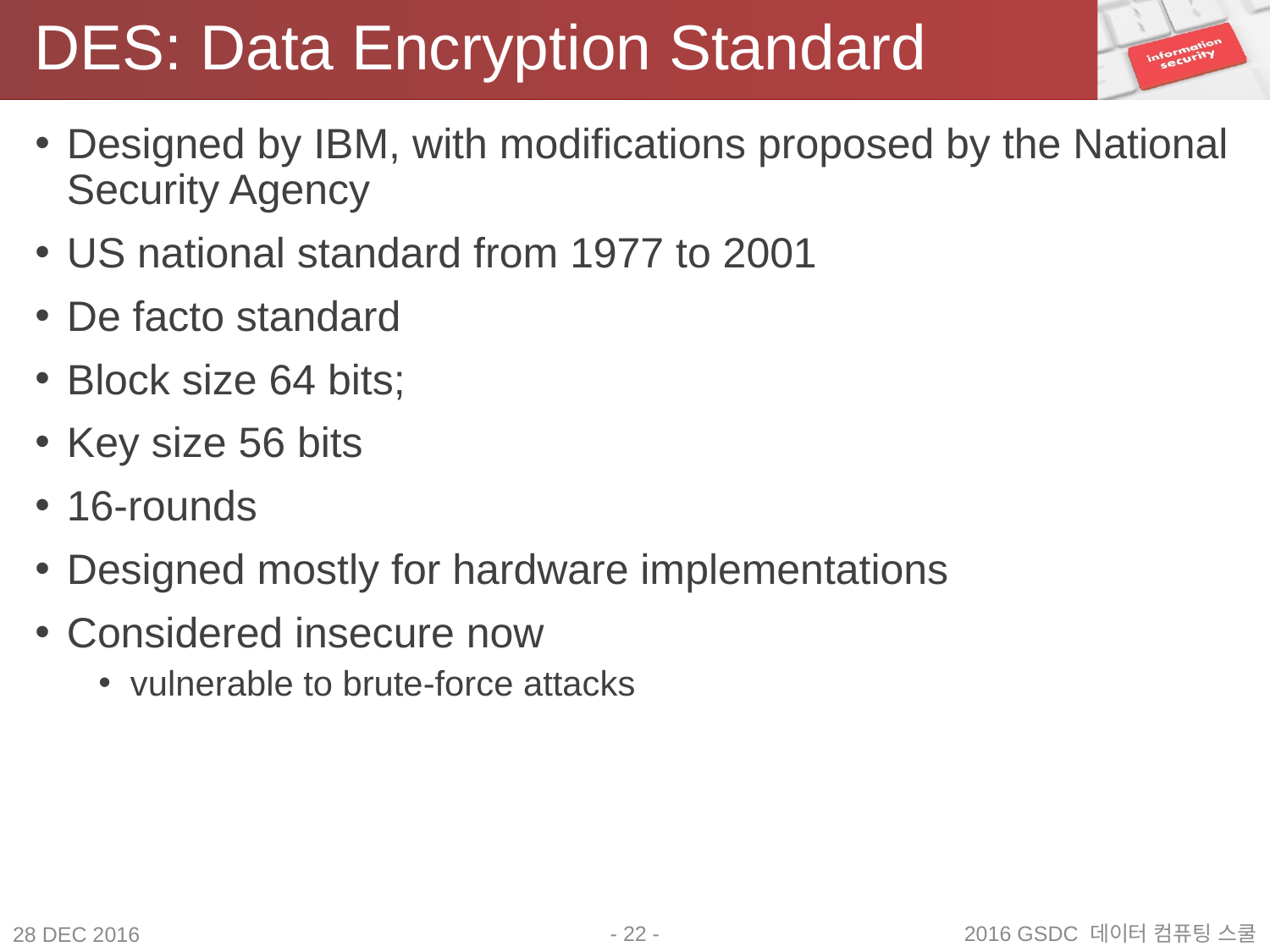

# DES: Data Encryption Standard
Designed by IBM, with modifications proposed by the National Security Agency
US national standard from 1977 to 2001
De facto standard
Block size 64 bits;
Key size 56 bits
16-rounds
Designed mostly for hardware implementations
Considered insecure now
vulnerable to brute-force attacks
22
2016 GSDC 데이터 컴퓨팅 스쿨
28 DEC 2016